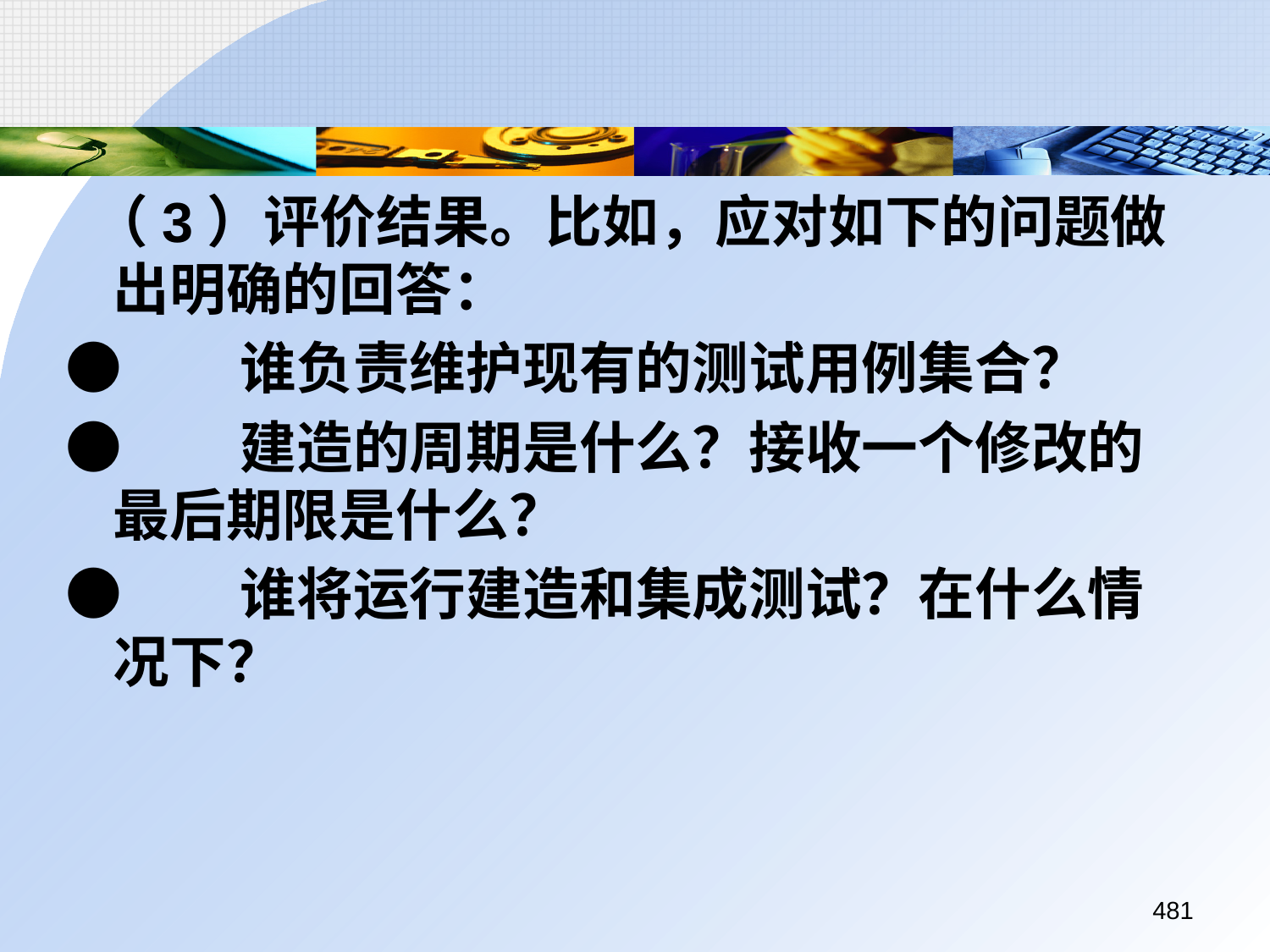

（3）评价结果。比如，应对如下的问题做出明确的回答：
●	谁负责维护现有的测试用例集合？
●	建造的周期是什么？接收一个修改的最后期限是什么？
●	谁将运行建造和集成测试？在什么情况下？
481